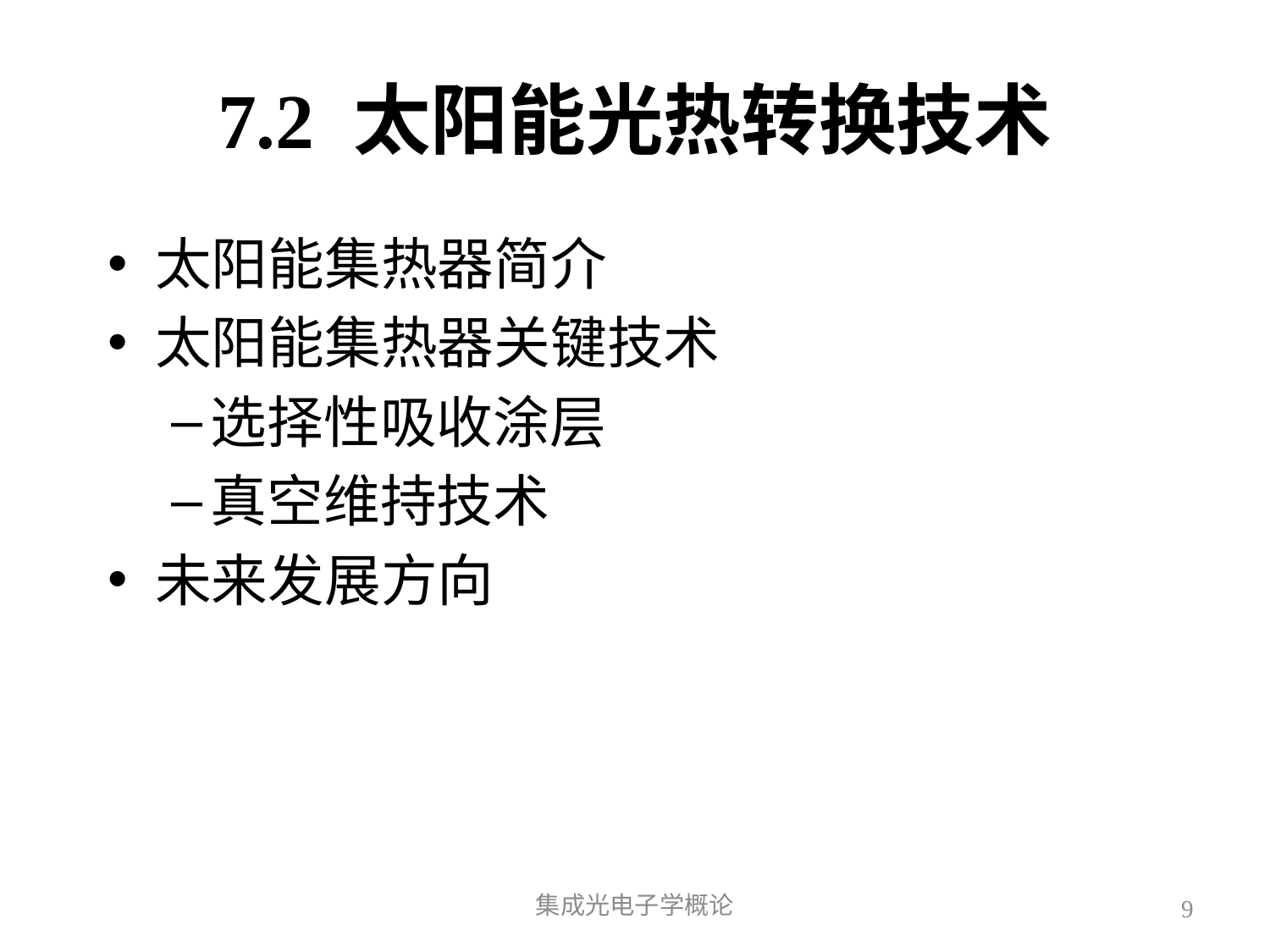

# 7.2 太阳能光热转换技术
太阳能集热器简介
太阳能集热器关键技术
选择性吸收涂层
真空维持技术
未来发展方向

集成光电子学概论
9